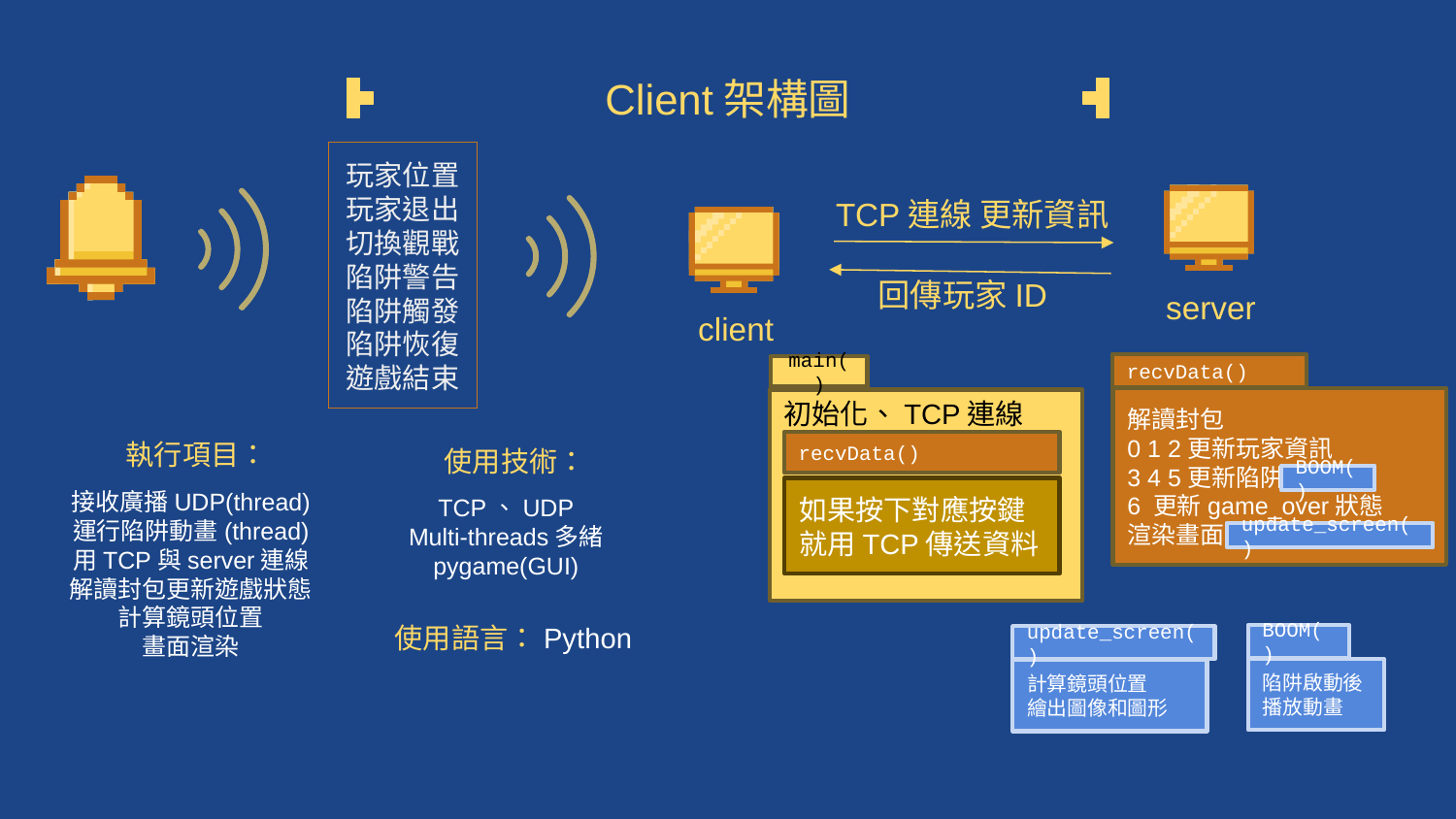

# Client架構圖

玩家位置
玩家退出
切換觀戰
陷阱警告
陷阱觸發
陷阱恢復
遊戲結束

TCP連線 更新資訊
回傳玩家ID

server
client
recvData()
解讀封包
0 1 2更新玩家資訊
3 4 5更新陷阱
6 更新game_over狀態
渲染畫面
BOOM()
update_screen()
main()
初始化、TCP連線
recvData()
如果按下對應按鍵
就用TCP傳送資料
執行項目：
接收廣播UDP(thread)
運行陷阱動畫(thread)
用TCP與server連線
解讀封包更新遊戲狀態
計算鏡頭位置
畫面渲染
使用技術：
TCP、UDP
Multi-threads多緒
pygame(GUI)
使用語言：Python
BOOM()
陷阱啟動後
播放動畫
update_screen()
計算鏡頭位置
繪出圖像和圖形